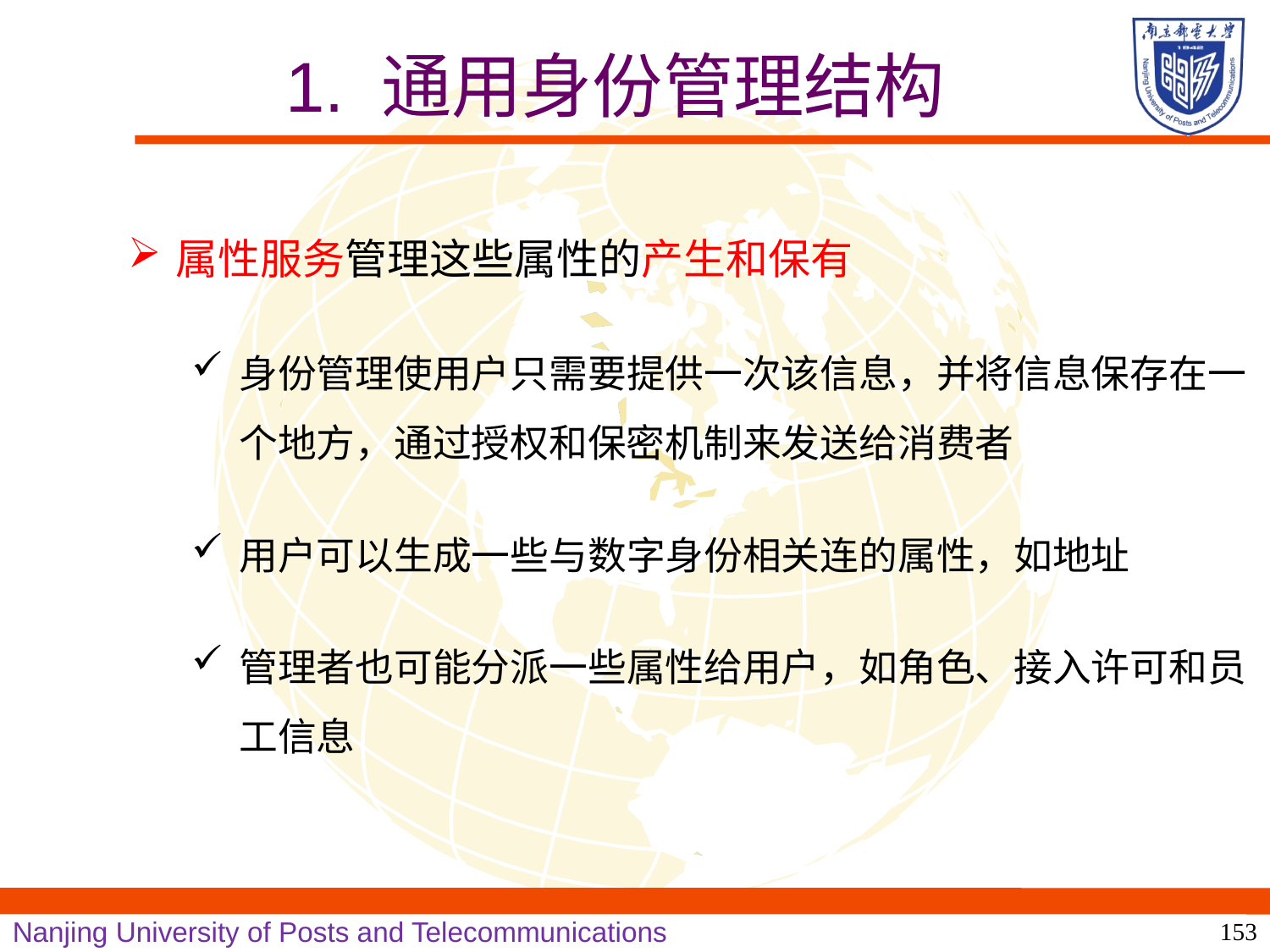

# 1. 通用身份管理结构
属性服务管理这些属性的产生和保有
身份管理使用户只需要提供一次该信息，并将信息保存在一个地方，通过授权和保密机制来发送给消费者
用户可以生成一些与数字身份相关连的属性，如地址
管理者也可能分派一些属性给用户，如角色、接入许可和员工信息
153